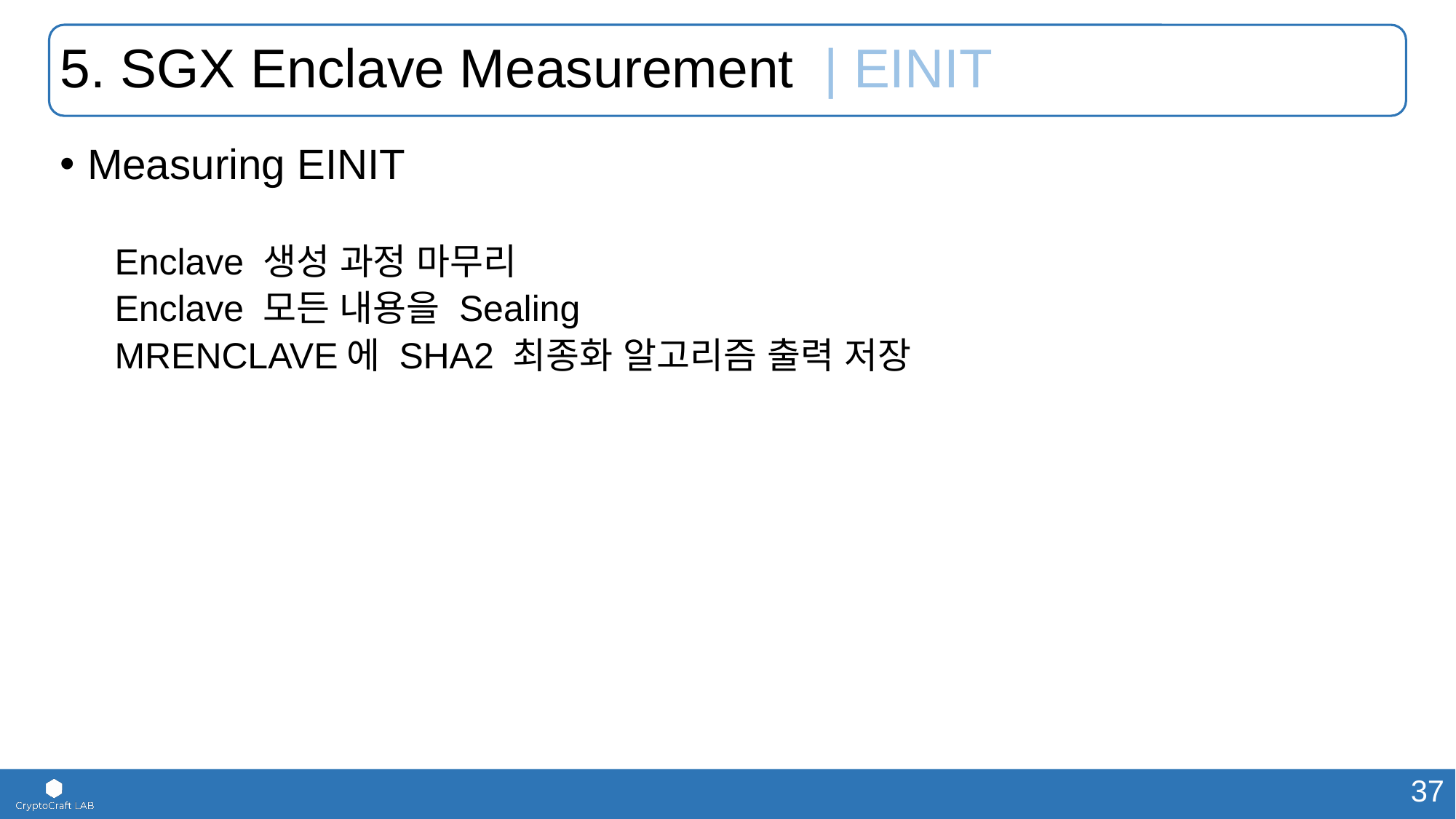

# 5. SGX Enclave Measurement  | EINIT
Measuring EINIT

Enclave 생성 과정 마무리
Enclave 모든 내용을 Sealing
MRENCLAVE에 SHA2 최종화 알고리즘 출력 저장